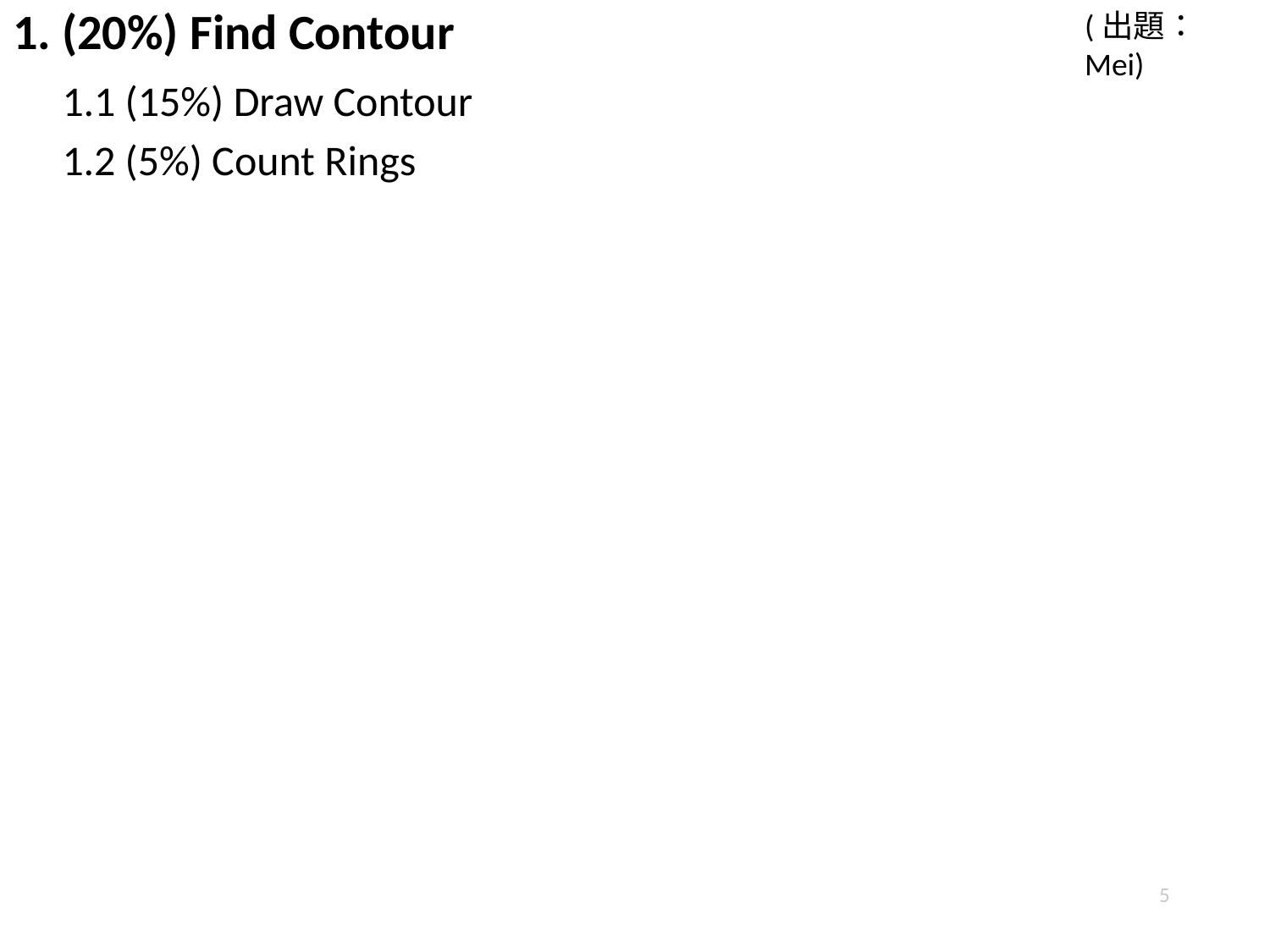

# 1. (20%) Find Contour
(出題：Mei)
1.1 (15%) Draw Contour
1.2 (5%) Count Rings
5